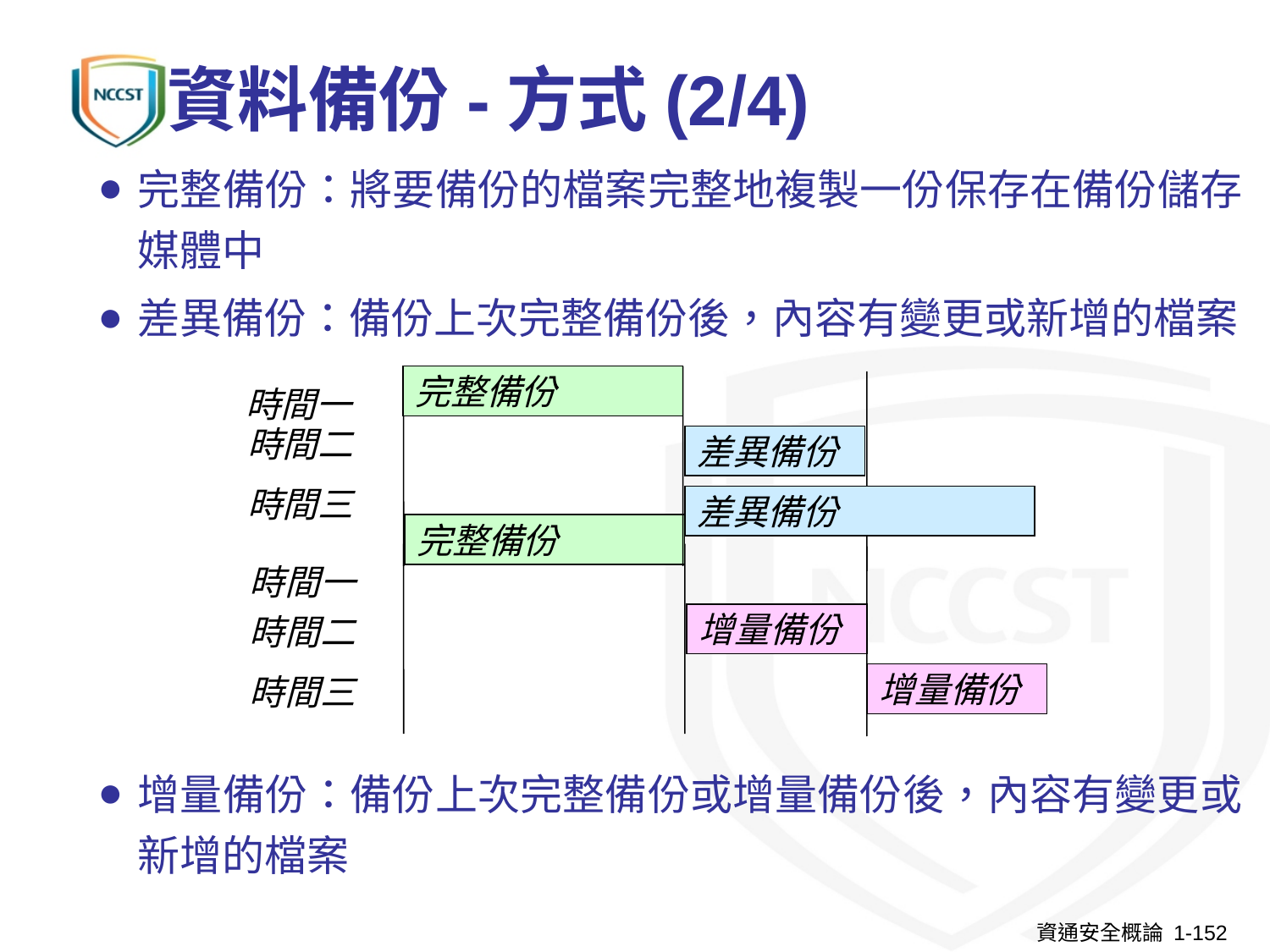

# 資料備份-方式(2/4)
完整備份：將要備份的檔案完整地複製一份保存在備份儲存媒體中
差異備份：備份上次完整備份後，內容有變更或新增的檔案

增量備份：備份上次完整備份或增量備份後，內容有變更或新增的檔案
完整備份

時間一

時間二
差異備份
時間三
差異備份
完整備份

時間一
時間二
增量備份
時間三
增量備份